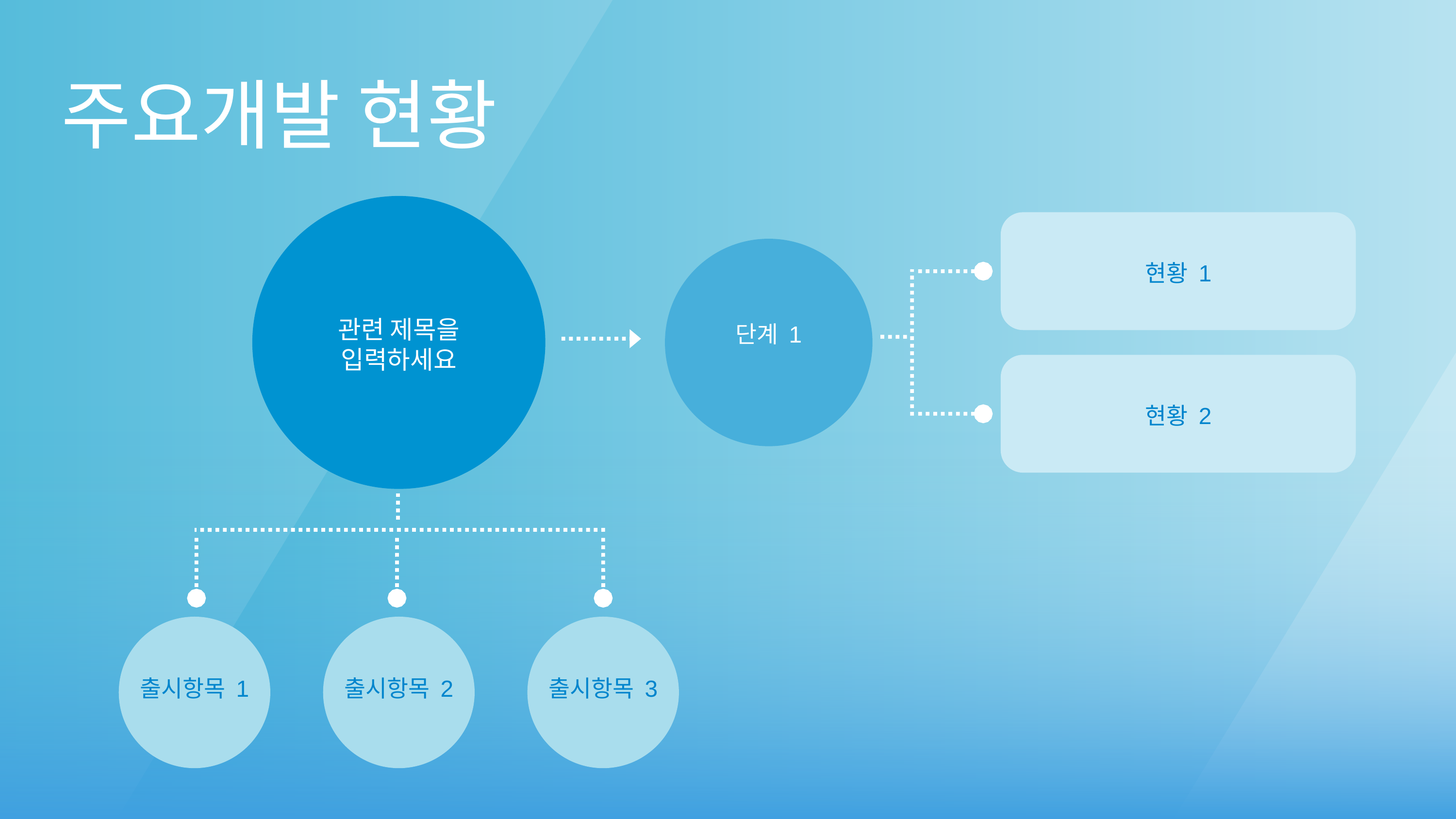

주요개발 현황

단계 1
현황 1

관련 제목을
입력하세요

현황 2

출시항목 1

출시항목 2

출시항목 3